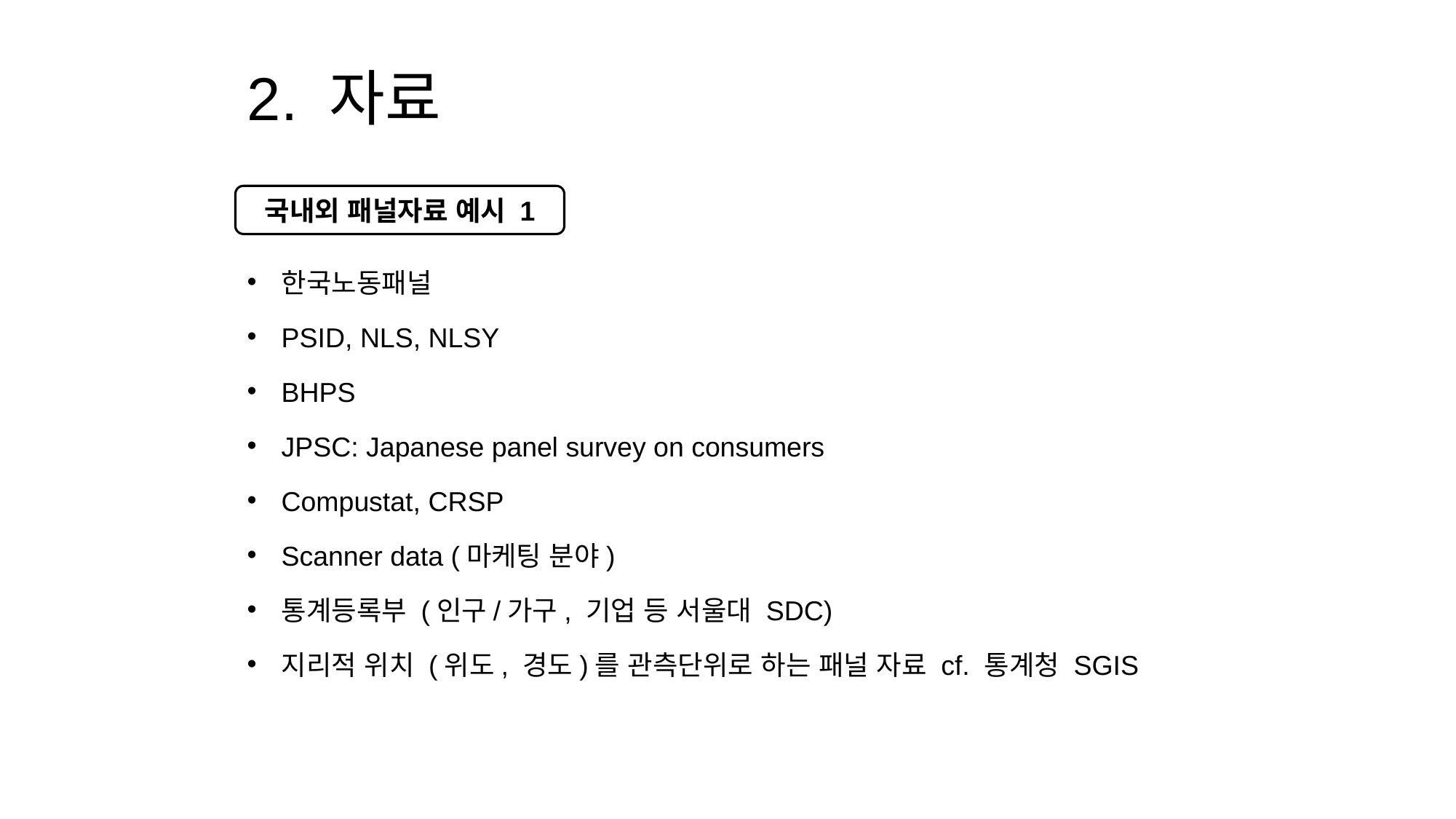

# 2. 자료
국내외 패널자료 예시 1

한국노동패널
PSID, NLS, NLSY
BHPS
JPSC: Japanese panel survey on consumers
Compustat, CRSP
Scanner data (마케팅 분야)
통계등록부 (인구/가구, 기업 등 서울대 SDC)
지리적 위치 (위도, 경도)를 관측단위로 하는 패널 자료 cf. 통계청 SGIS